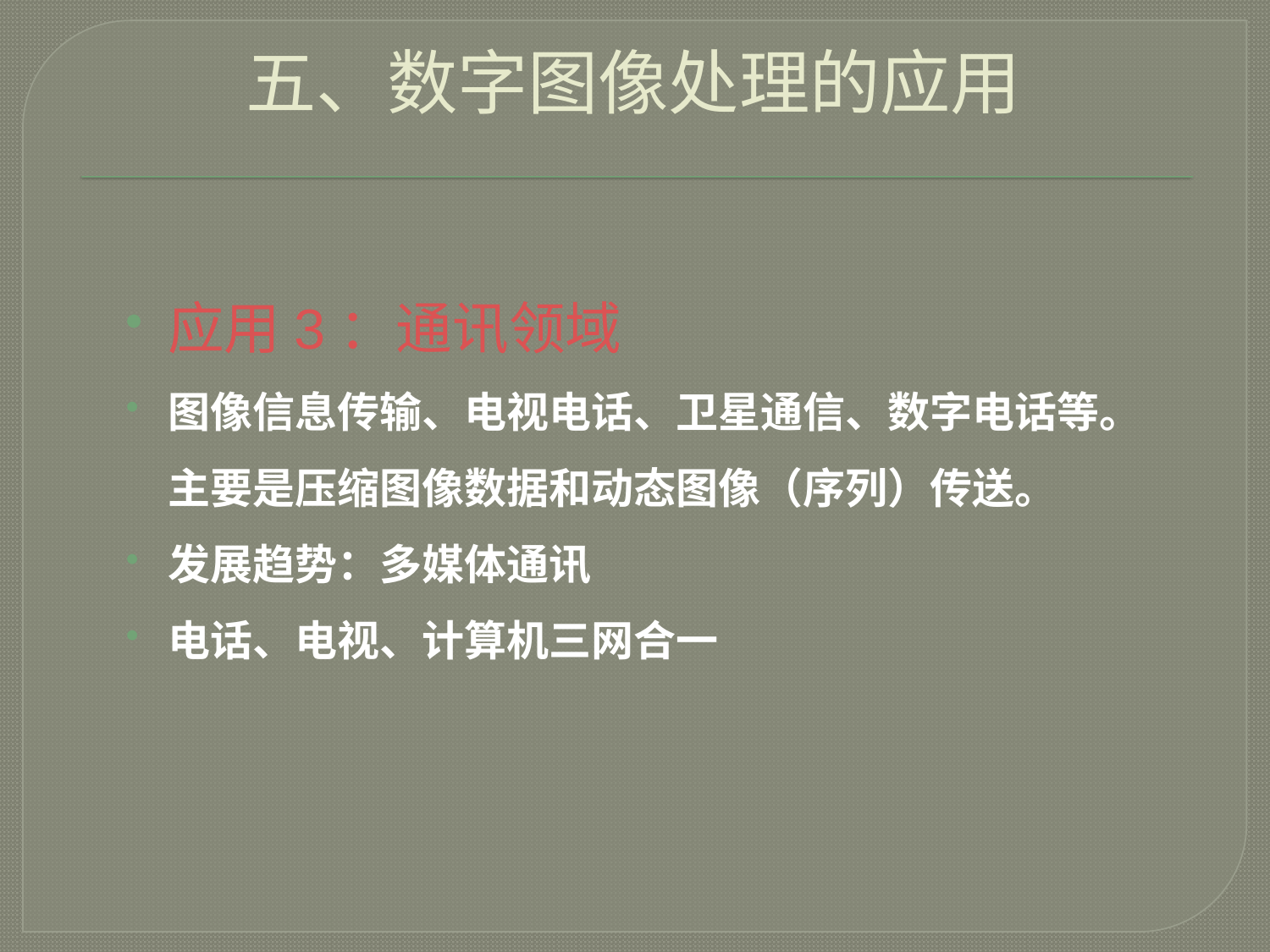

五、数字图像处理的应用
#
应用3：通讯领域
图像信息传输、电视电话、卫星通信、数字电话等。主要是压缩图像数据和动态图像（序列）传送。
发展趋势：多媒体通讯
电话、电视、计算机三网合一